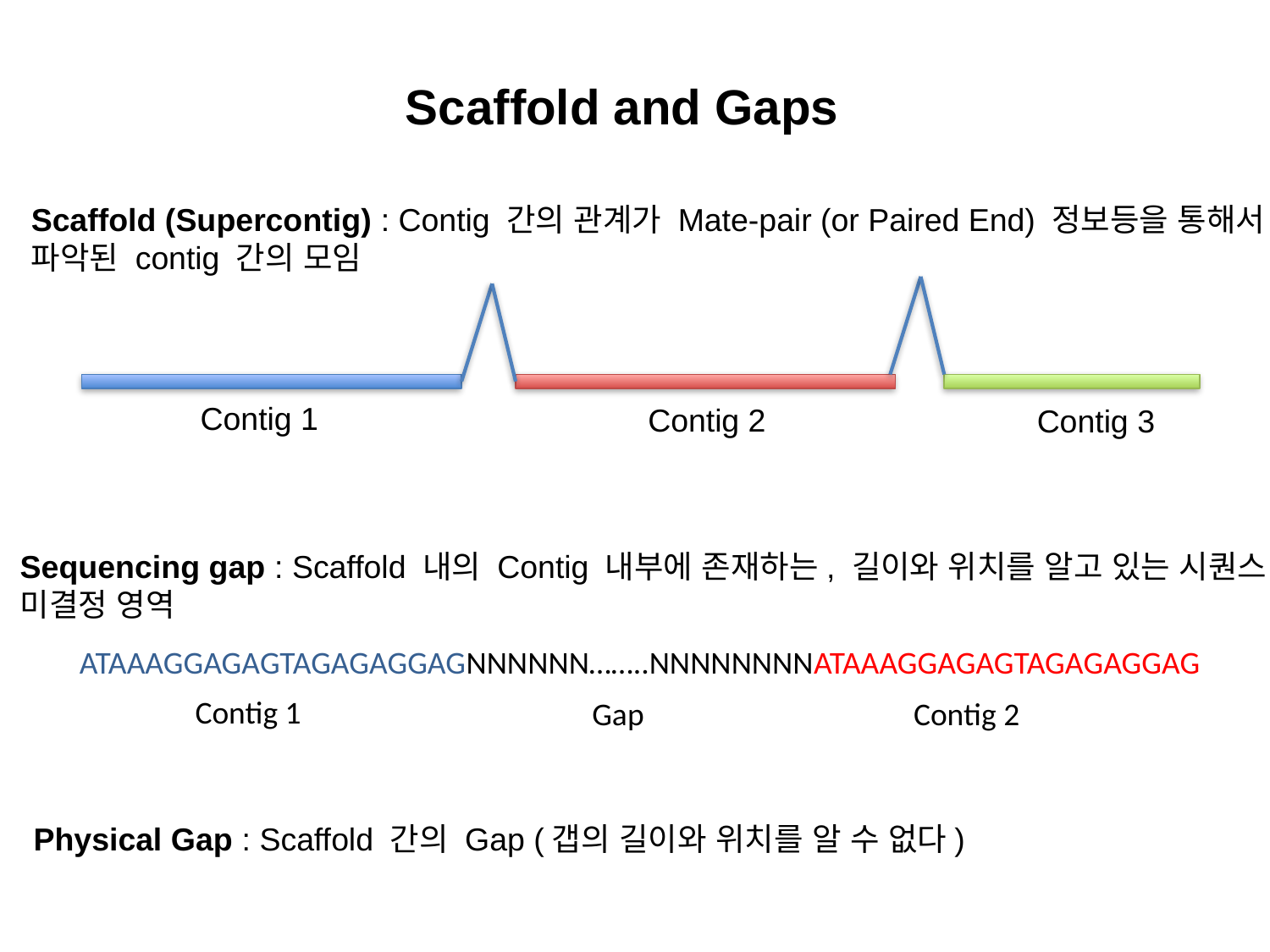

Scaffold and Gaps
Scaffold (Supercontig) : Contig 간의 관계가 Mate-pair (or Paired End) 정보등을 통해서
파악된 contig 간의 모임

Contig 1
Contig 2
Contig 3

Sequencing gap : Scaffold 내의 Contig 내부에 존재하는, 길이와 위치를 알고 있는 시퀀스
미결정 영역
ATAAAGGAGAGTAGAGAGGAGNNNNNN……..NNNNNNNNATAAAGGAGAGTAGAGAGGAG
Contig 1
Gap
Contig 2
Physical Gap : Scaffold 간의 Gap (갭의 길이와 위치를 알 수 없다)